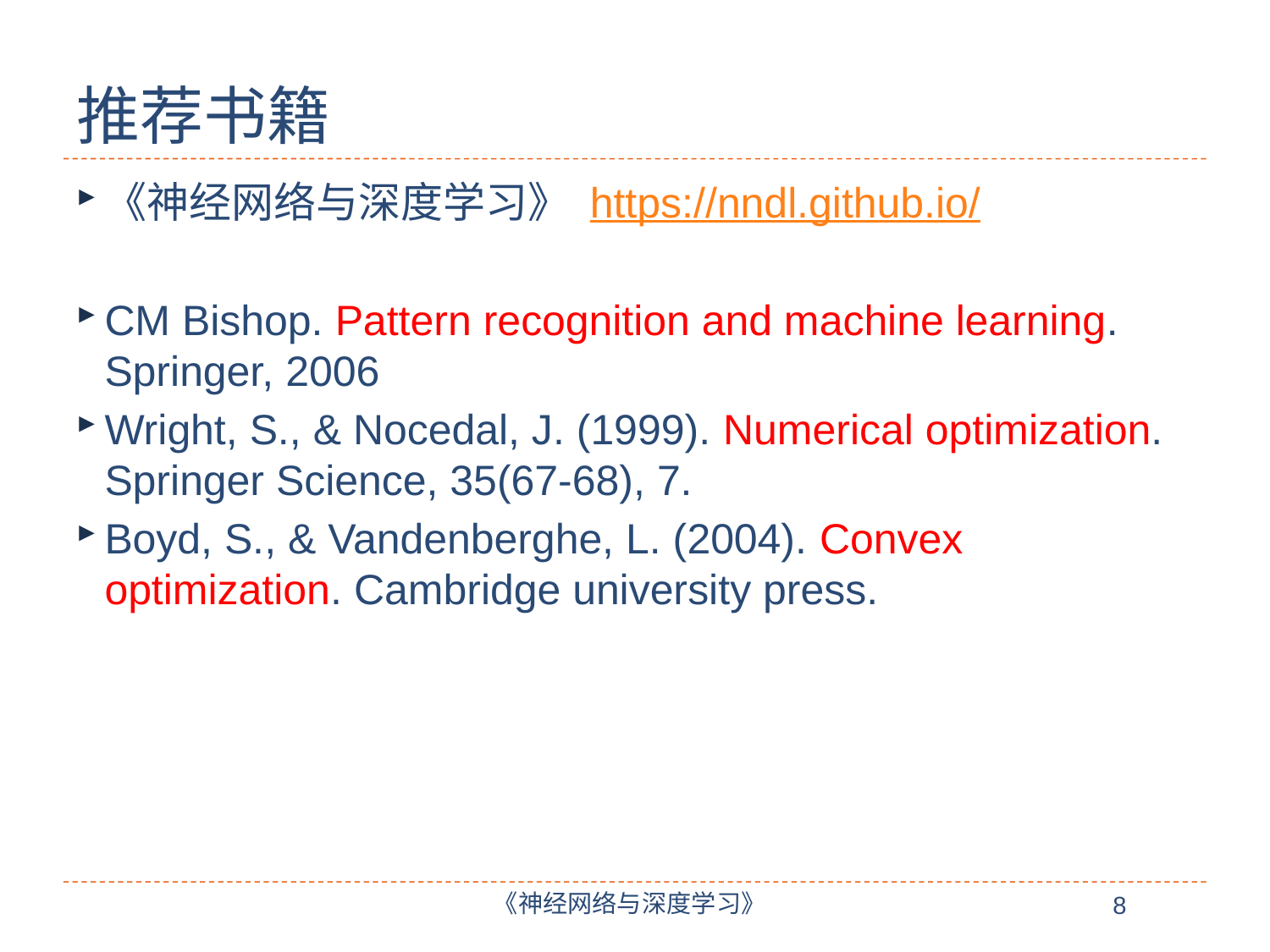

# 推荐书籍
《神经网络与深度学习》 https://nndl.github.io/

CM Bishop. Pattern recognition and machine learning. Springer, 2006
Wright, S., & Nocedal, J. (1999). Numerical optimization. Springer Science, 35(67-68), 7.
Boyd, S., & Vandenberghe, L. (2004). Convex optimization. Cambridge university press.